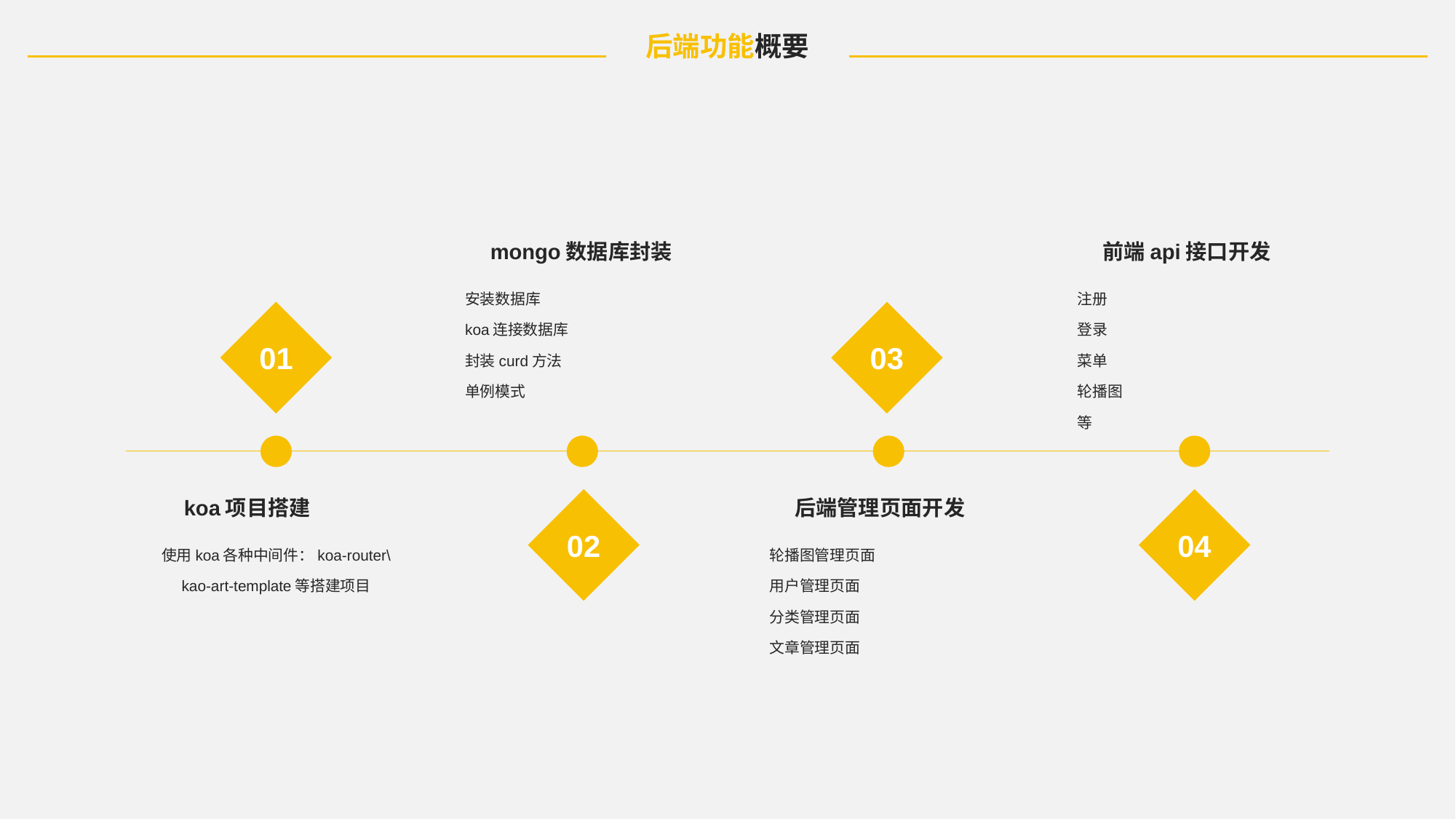

后端功能概要
mongo数据库封装
前端api接口开发
安装数据库
koa连接数据库
封装curd方法
单例模式
注册
登录
菜单
轮播图
等
01
03

02
04
koa项目搭建
后端管理页面开发
使用koa各种中间件：koa-router\kao-art-template等搭建项目
轮播图管理页面
用户管理页面
分类管理页面
文章管理页面